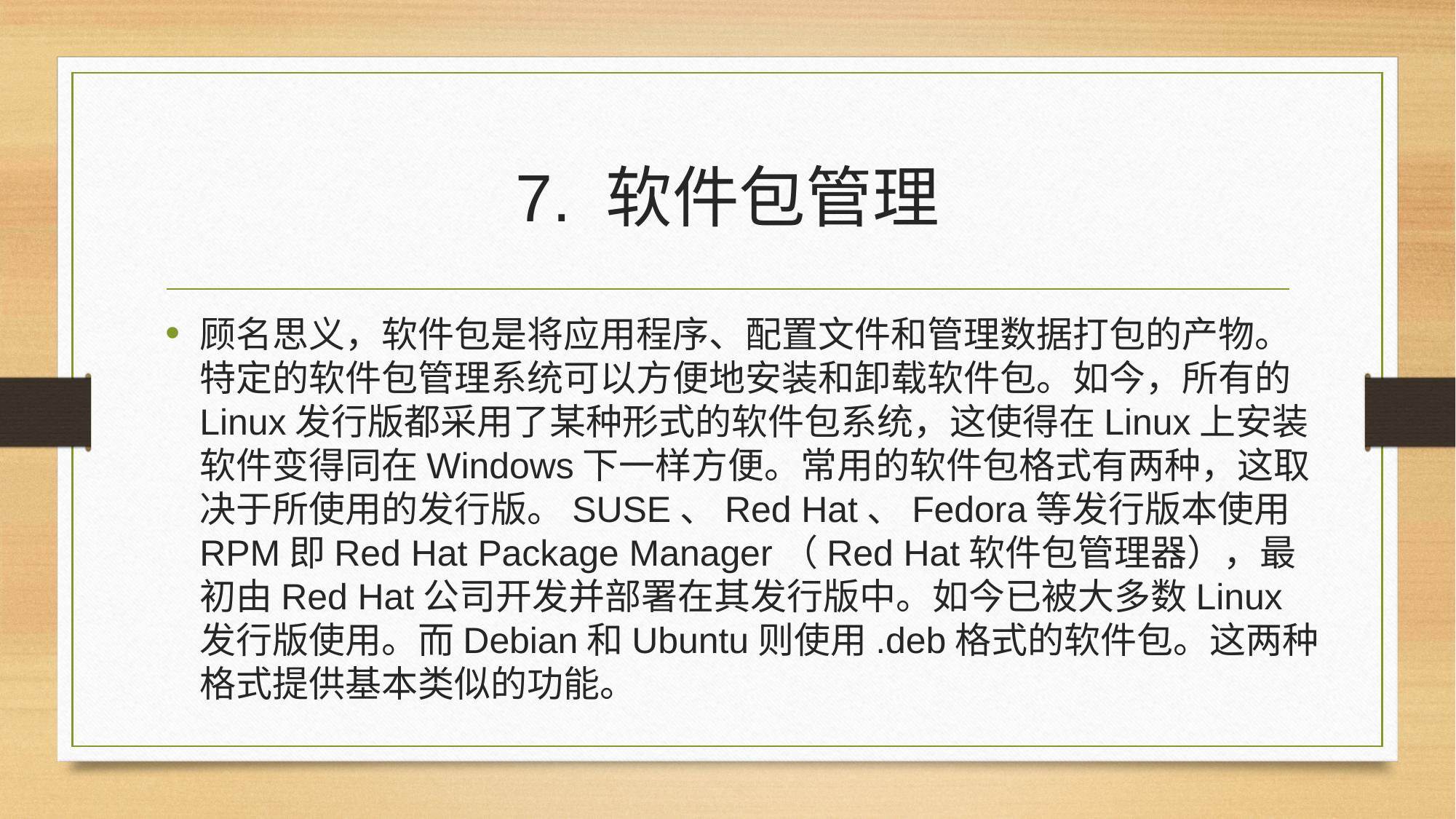

# 7. 软件包管理
顾名思义，软件包是将应用程序、配置文件和管理数据打包的产物。特定的软件包管理系统可以方便地安装和卸载软件包。如今，所有的Linux发行版都采用了某种形式的软件包系统，这使得在Linux上安装软件变得同在Windows下一样方便。常用的软件包格式有两种，这取决于所使用的发行版。SUSE、Red Hat、Fedora等发行版本使用RPM即Red Hat Package Manager（Red Hat软件包管理器），最初由Red Hat公司开发并部署在其发行版中。如今已被大多数Linux发行版使用。而Debian和Ubuntu则使用.deb格式的软件包。这两种格式提供基本类似的功能。